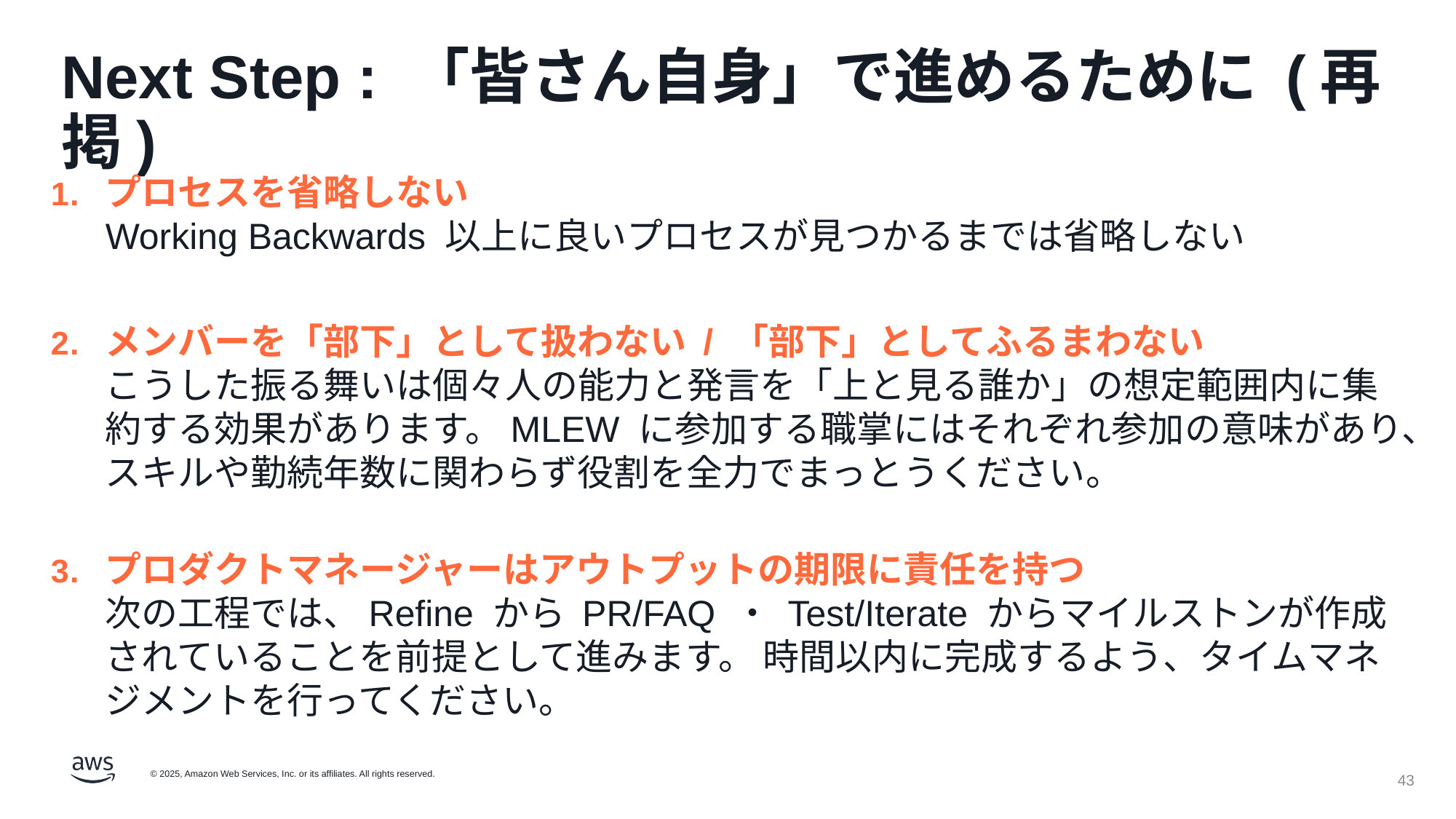

# Next Step : 「皆さん自身」で進めるために (再掲)
プロセスを省略しない
Working Backwards 以上に良いプロセスが見つかるまでは省略しない

メンバーを「部下」として扱わない / 「部下」としてふるまわない
こうした振る舞いは個々人の能力と発言を「上と見る誰か」の想定範囲内に集約する効果があります。MLEW に参加する職掌にはそれぞれ参加の意味があり、スキルや勤続年数に関わらず役割を全力でまっとうください。
プロダクトマネージャーはアウトプットの期限に責任を持つ
次の工程では、Refine から PR/FAQ ・ Test/Iterate からマイルストンが作成されていることを前提として進みます。 時間以内に完成するよう、タイムマネジメントを行ってください。
43